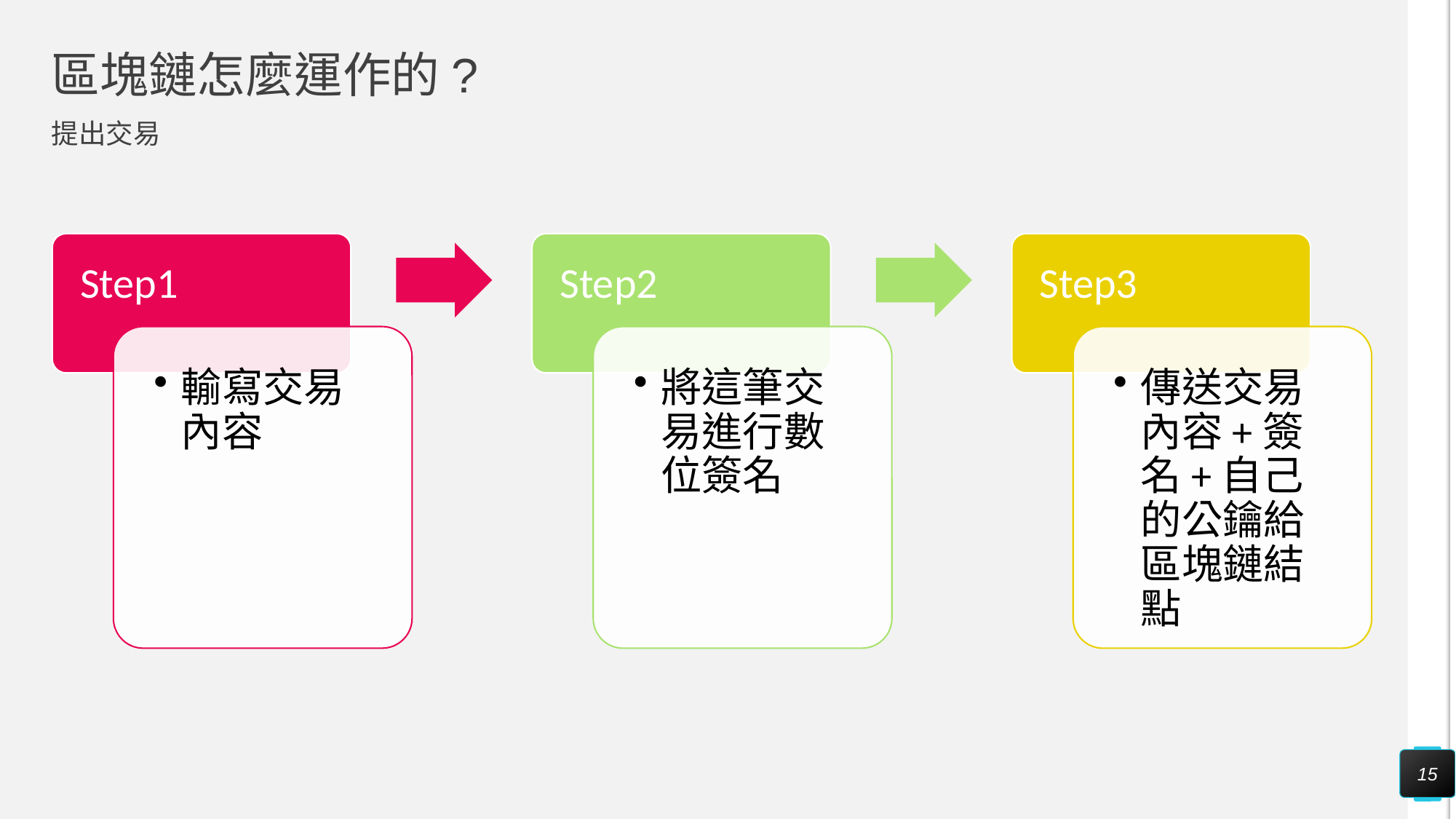

# 區塊鏈怎麼運作的?
提出交易
Step1
輸寫交易內容

Step2
將這筆交易進行數位簽名

Step3
傳送交易內容+簽名+自己的公鑰給區塊鏈結點
15